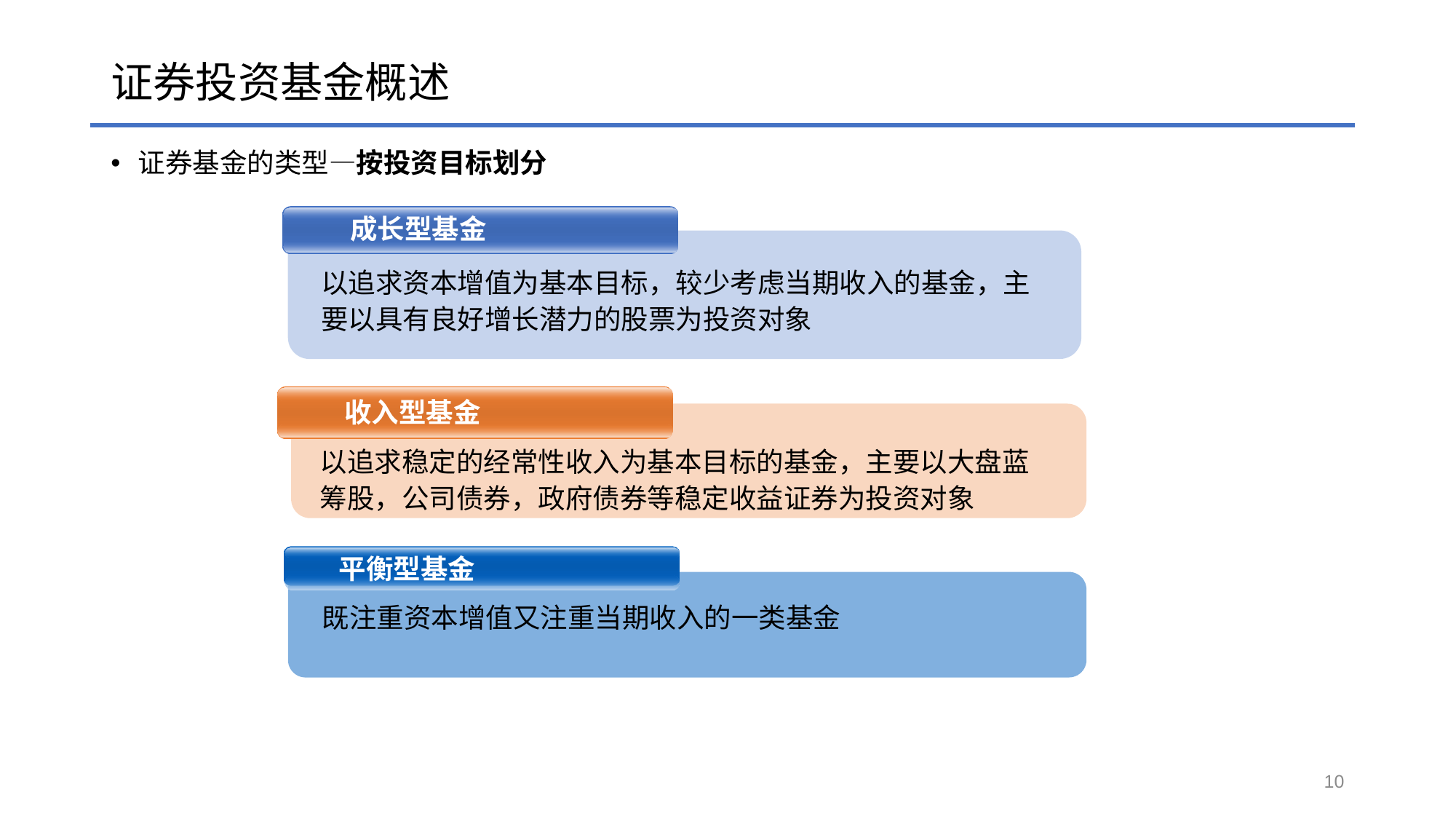

# 证券投资基金概述
证券基金的类型—按投资目标划分

成长型基金

以追求资本增值为基本目标，较少考虑当期收入的基金，主要以具有良好增长潜力的股票为投资对象

收入型基金

以追求稳定的经常性收入为基本目标的基金，主要以大盘蓝筹股，公司债券，政府债券等稳定收益证券为投资对象
平衡型基金

既注重资本增值又注重当期收入的一类基金
10